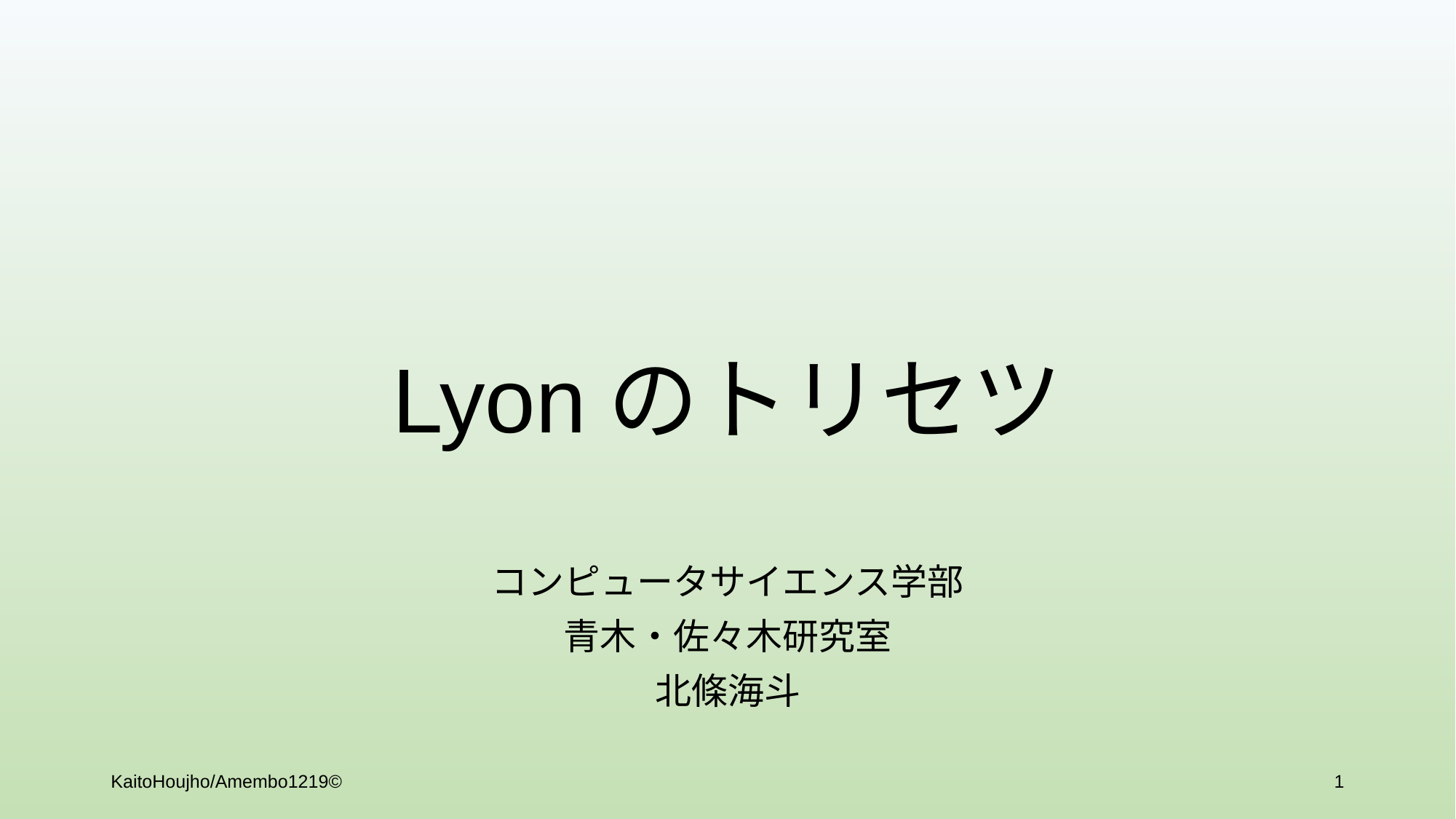

# Lyonのトリセツ
コンピュータサイエンス学部
青木・佐々木研究室
北條海斗

KaitoHoujho/Amembo1219©
1